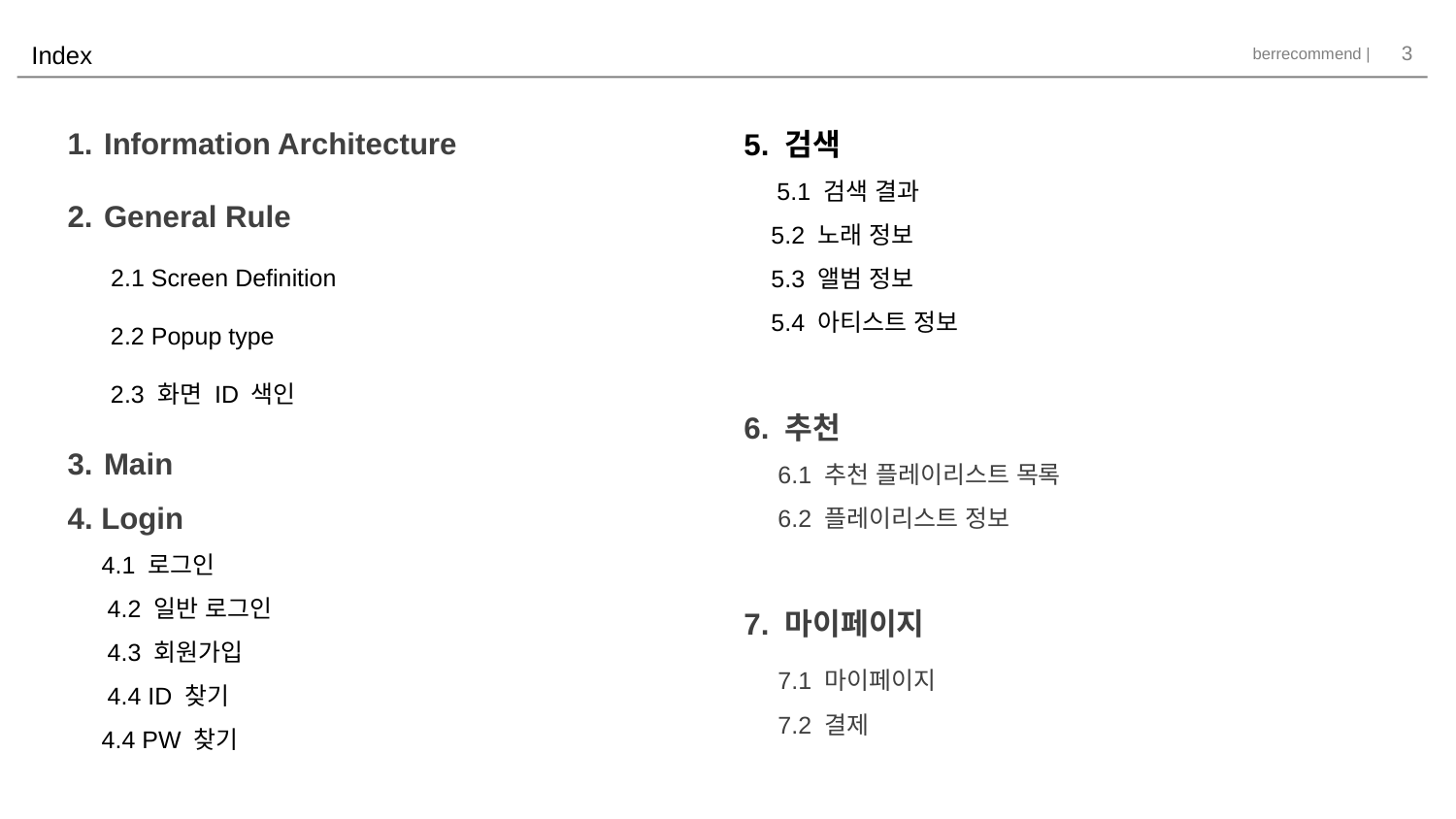

3
# Index
Information Architecture
General Rule
 2.1 Screen Definition
 2.2 Popup type
 2.3 화면 ID 색인
Main
4. Login
     4.1 로그인
     4.2 일반 로그인
     4.3 회원가입
     4.4 ID 찾기
     4.4 PW 찾기
5. 검색
    5.1 검색 결과
    5.2 노래 정보
    5.3 앨범 정보
    5.4 아티스트 정보

6. 추천
     6.1 추천 플레이리스트 목록
     6.2 플레이리스트 정보

7. 마이페이지
    7.1 마이페이지
     7.2 결제